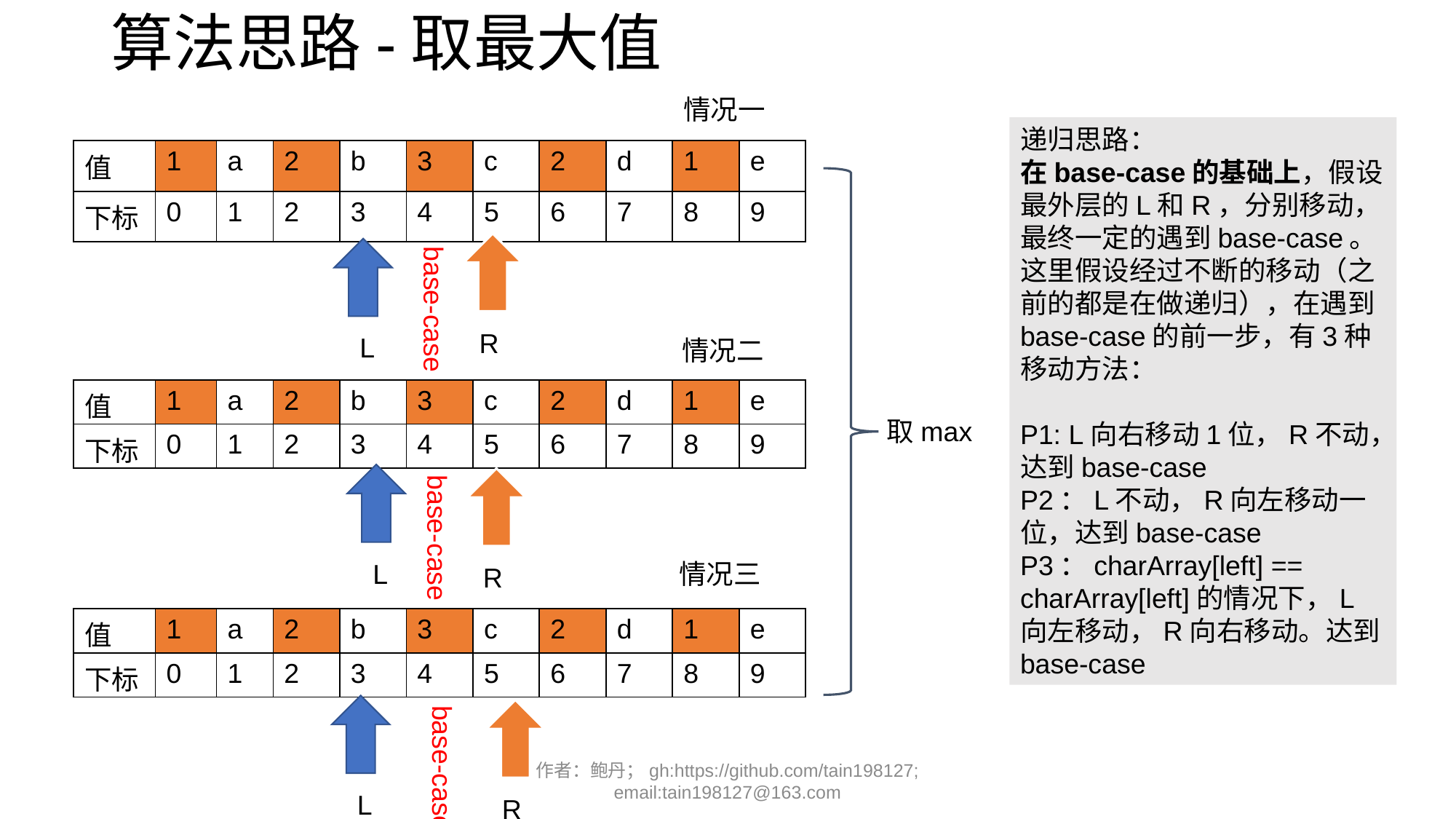

# 算法思路-取最大值
情况一
递归思路：
在base-case的基础上，假设最外层的L和R，分别移动，最终一定的遇到base-case。这里假设经过不断的移动（之前的都是在做递归），在遇到base-case的前一步，有3种移动方法：

P1: L向右移动1位，R不动，达到base-case
P2：L不动，R向左移动一位，达到base-case
P3：charArray[left] == charArray[left]的情况下，L向左移动，R向右移动。达到base-case
| 值 | 1 | a | 2 | b | 3 | c | 2 | d | 1 | e |
| --- | --- | --- | --- | --- | --- | --- | --- | --- | --- | --- |
| 下标 | 0 | 1 | 2 | 3 | 4 | 5 | 6 | 7 | 8 | 9 |

R
base-case

L
情况二
| 值 | 1 | a | 2 | b | 3 | c | 2 | d | 1 | e |
| --- | --- | --- | --- | --- | --- | --- | --- | --- | --- | --- |
| 下标 | 0 | 1 | 2 | 3 | 4 | 5 | 6 | 7 | 8 | 9 |
取max

L
base-case

R
情况三
| 值 | 1 | a | 2 | b | 3 | c | 2 | d | 1 | e |
| --- | --- | --- | --- | --- | --- | --- | --- | --- | --- | --- |
| 下标 | 0 | 1 | 2 | 3 | 4 | 5 | 6 | 7 | 8 | 9 |
base-case

L

R
作者：鲍丹；gh:https://github.com/tain198127; email:tain198127@163.com